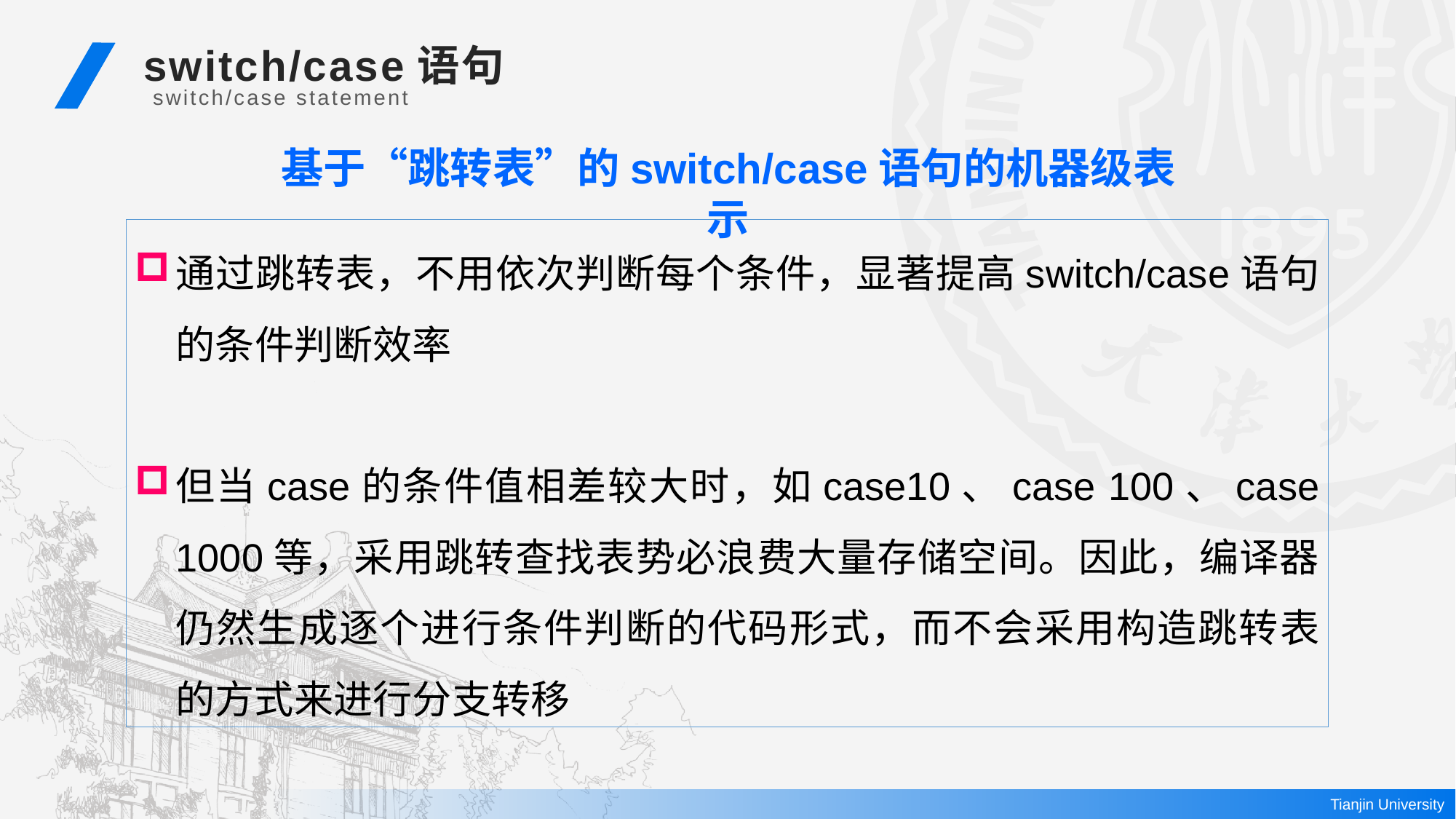

switch/case语句
   switch/case statement
基于“跳转表”的switch/case语句的机器级表示
通过跳转表，不用依次判断每个条件，显著提高switch/case语句的条件判断效率

但当case的条件值相差较大时，如case10、case 100、case 1000等，采用跳转查找表势必浪费大量存储空间。因此，编译器仍然生成逐个进行条件判断的代码形式，而不会采用构造跳转表的方式来进行分支转移